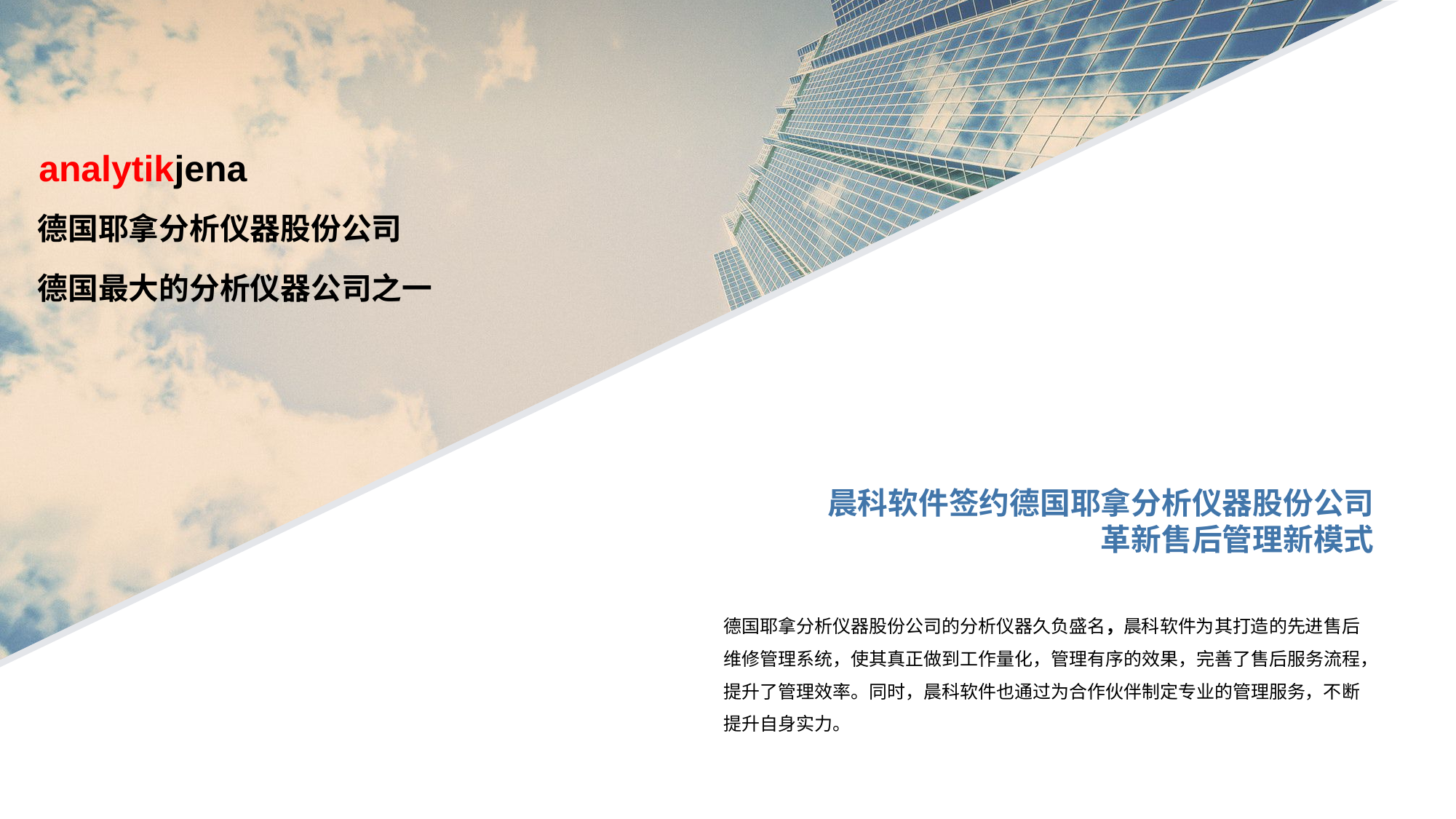

晨科软件签约德国耶拿分析仪器股份公司
革新售后管理新模式
德国耶拿分析仪器股份公司的分析仪器久负盛名，晨科软件为其打造的先进售后维修管理系统，使其真正做到工作量化，管理有序的效果，完善了售后服务流程，提升了管理效率。同时，晨科软件也通过为合作伙伴制定专业的管理服务，不断提升自身实力。
analytikjena
德国耶拿分析仪器股份公司

德国最大的分析仪器公司之一